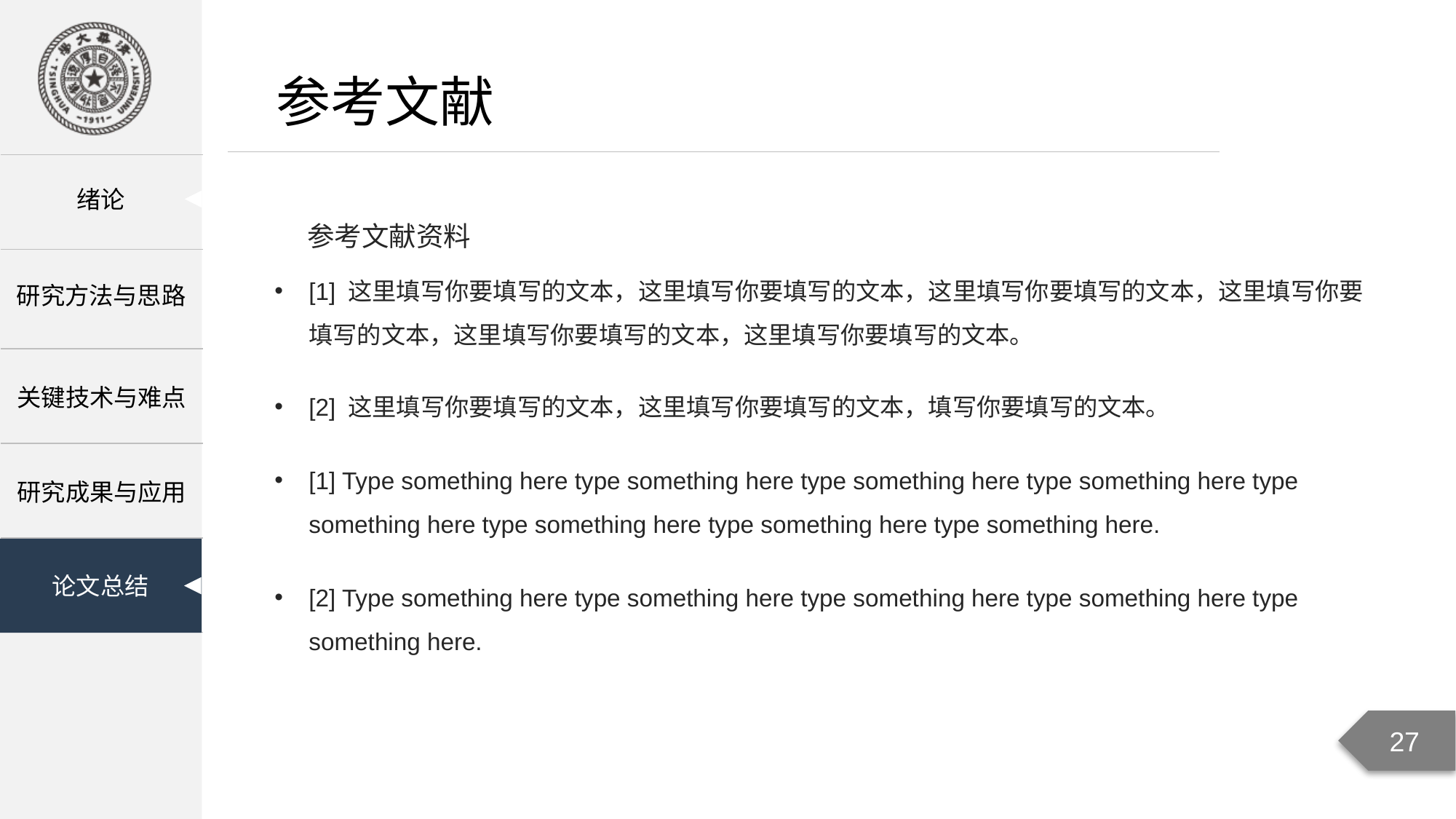

参考文献
参考文献资料
[1] 这里填写你要填写的文本，这里填写你要填写的文本，这里填写你要填写的文本，这里填写你要填写的文本，这里填写你要填写的文本，这里填写你要填写的文本。

[2] 这里填写你要填写的文本，这里填写你要填写的文本，填写你要填写的文本。

[1] Type something here type something here type something here type something here type something here type something here type something here type something here.

[2] Type something here type something here type something here type something here type something here.